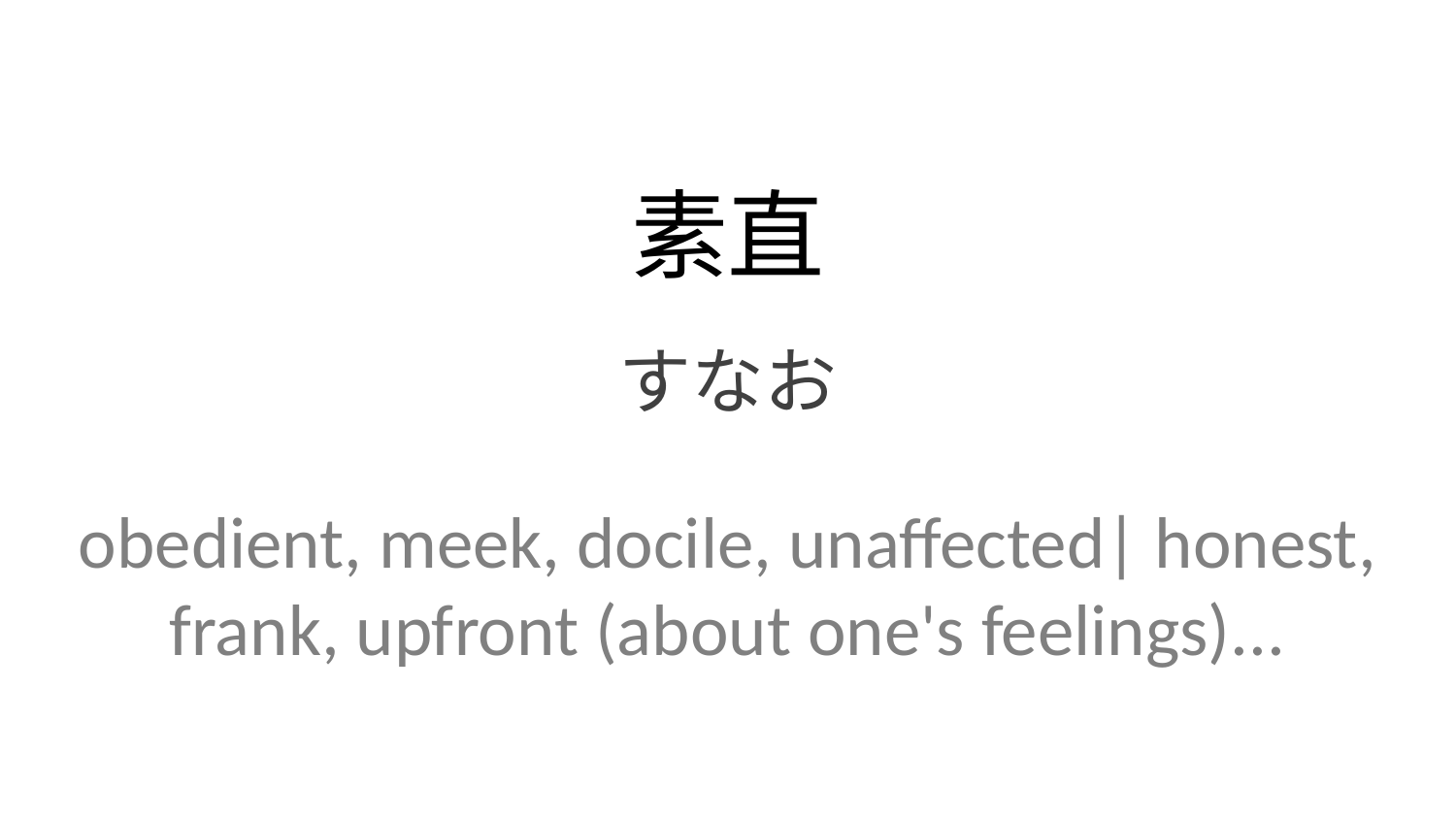

素直

すなお
obedient, meek, docile, unaffected| honest, frank, upfront (about one's feelings)...